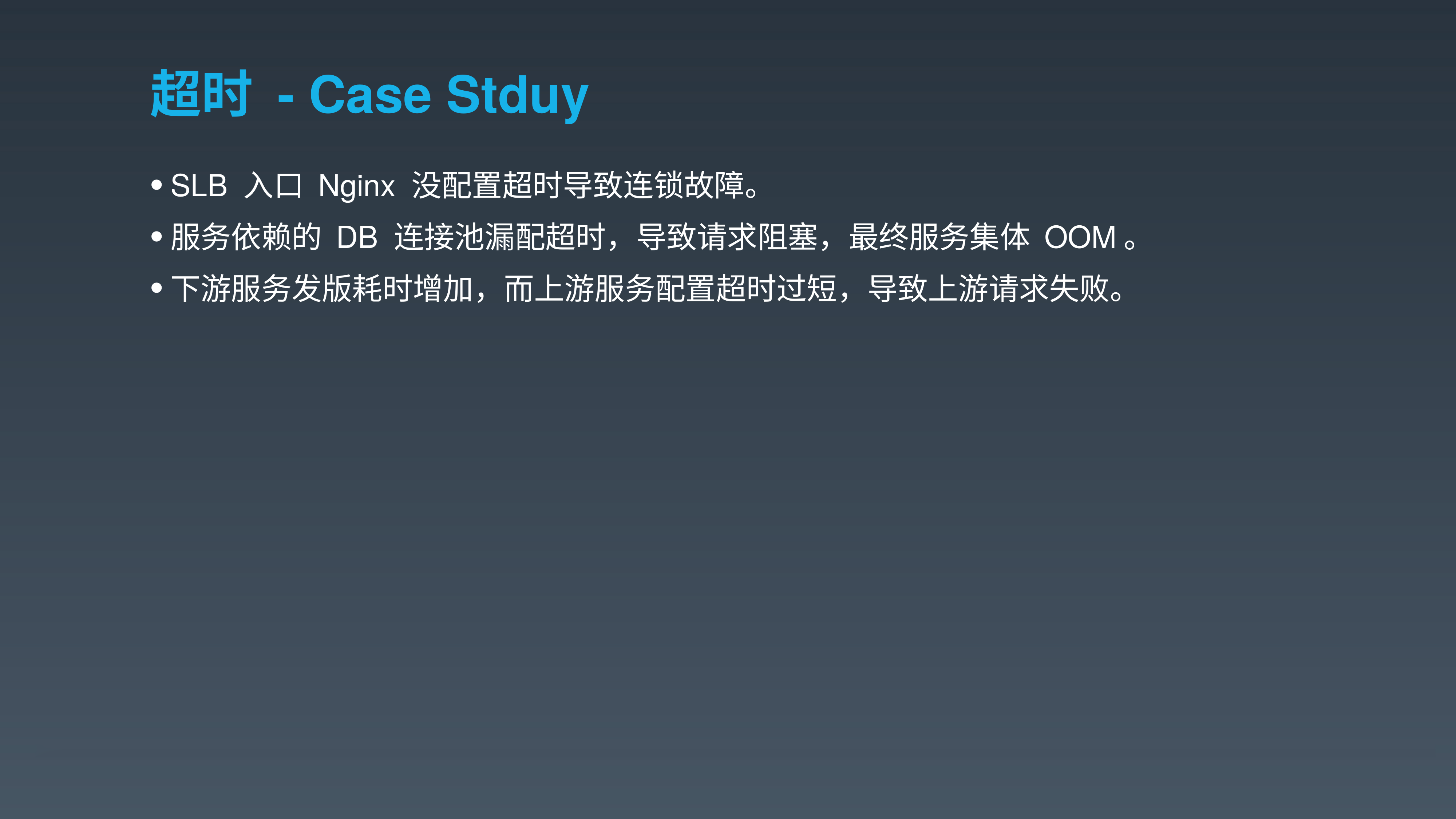

# 超时 - Case Stduy
SLB 入口 Nginx 没配置超时导致连锁故障。
服务依赖的 DB 连接池漏配超时，导致请求阻塞，最终服务集体 OOM。
下游服务发版耗时增加，而上游服务配置超时过短，导致上游请求失败。